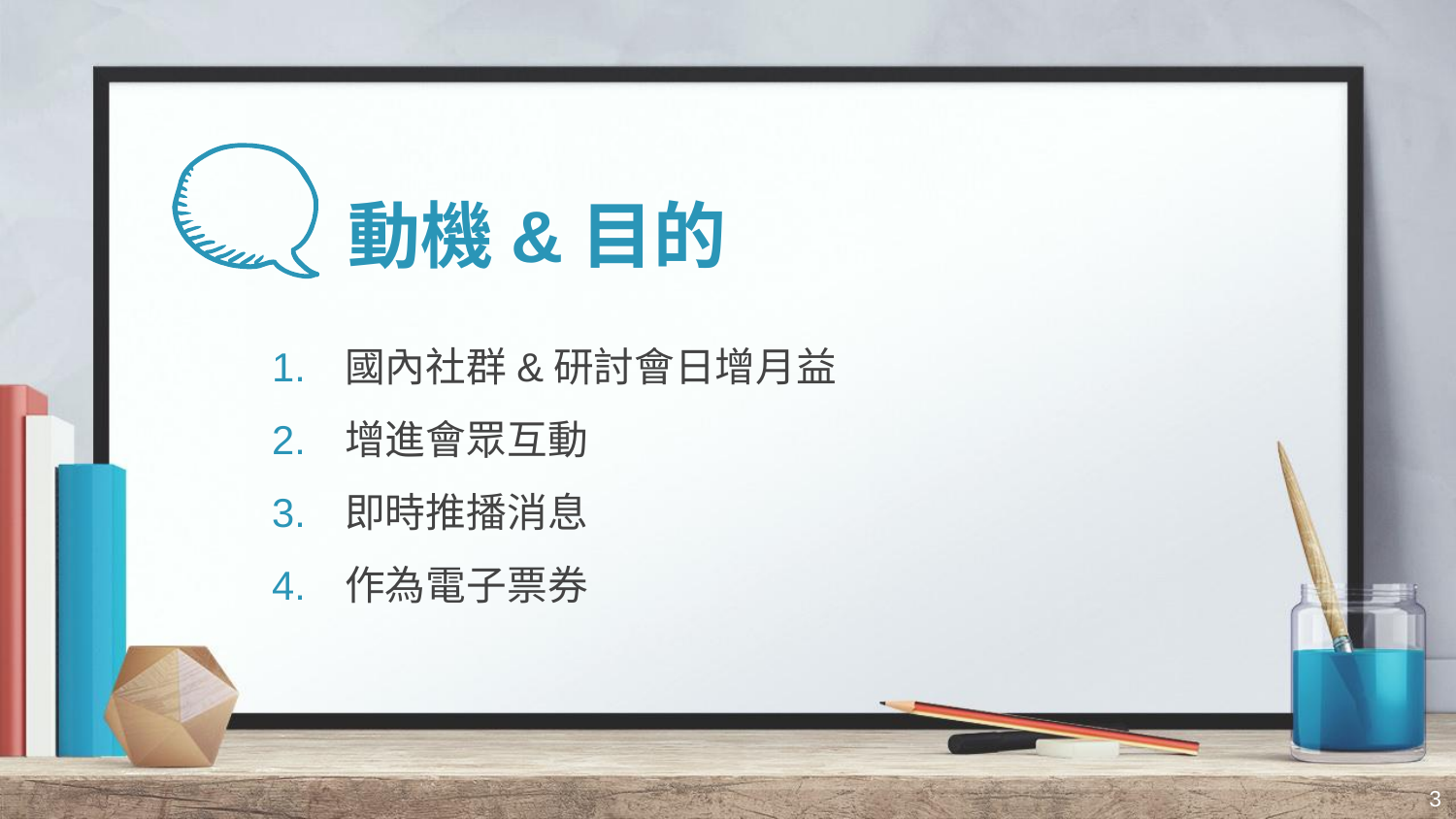

# 動機&目的
國內社群&研討會日增月益
增進會眾互動
即時推播消息
作為電子票券
3